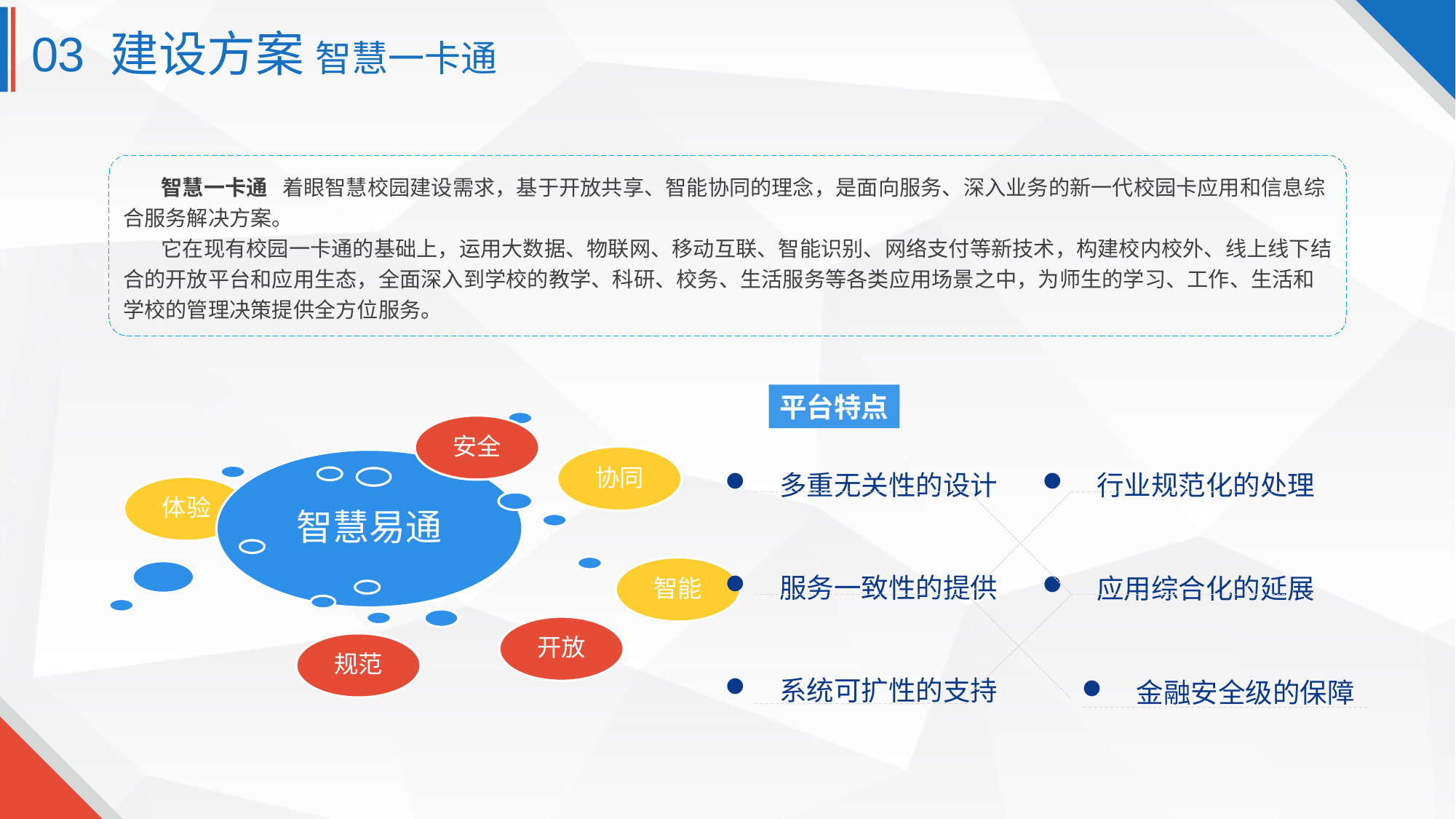

03 建设方案 智慧一卡通
       智慧一卡通   着眼智慧校园建设需求，基于开放共享、智能协同的理念，是面向服务、深入业务的新一代校园卡应用和信息综合服务解决方案。
       它在现有校园一卡通的基础上，运用大数据、物联网、移动互联、智能识别、网络支付等新技术，构建校内校外、线上线下结合的开放平台和应用生态，全面深入到学校的教学、科研、校务、生活服务等各类应用场景之中，为师生的学习、工作、生活和学校的管理决策提供全方位服务。
平台特点

智慧易通

安全
开放
规范
协同
体验
智能
多重无关性的设计
行业规范化的处理
服务一致性的提供
应用综合化的延展
系统可扩性的支持
金融安全级的保障